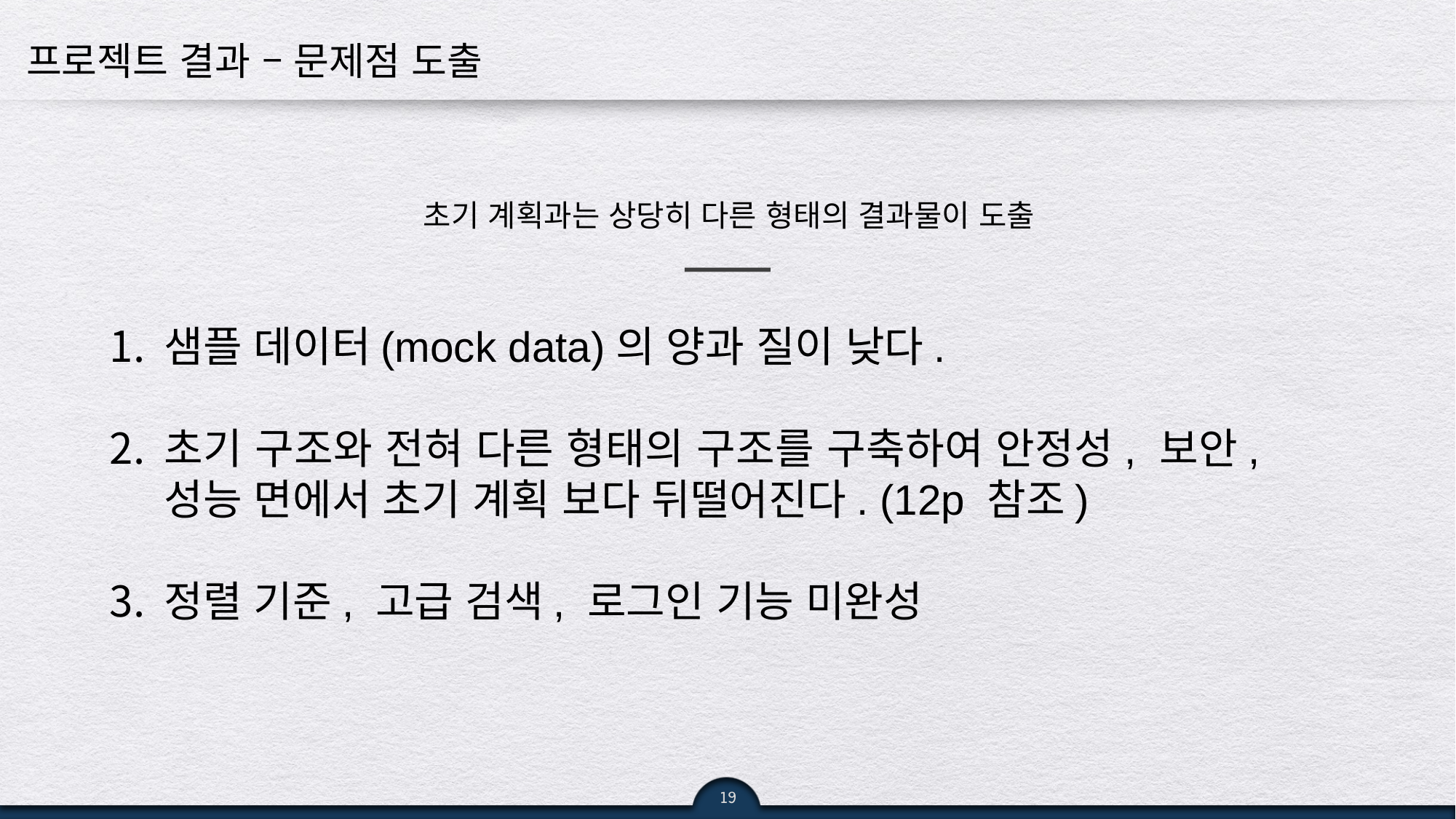

# 프로젝트 결과 – 문제점 도출

초기 계획과는 상당히 다른 형태의 결과물이 도출

샘플 데이터(mock data)의 양과 질이 낮다.

초기 구조와 전혀 다른 형태의 구조를 구축하여 안정성, 보안, 성능 면에서 초기 계획 보다 뒤떨어진다. (12p 참조)

정렬 기준, 고급 검색, 로그인 기능 미완성